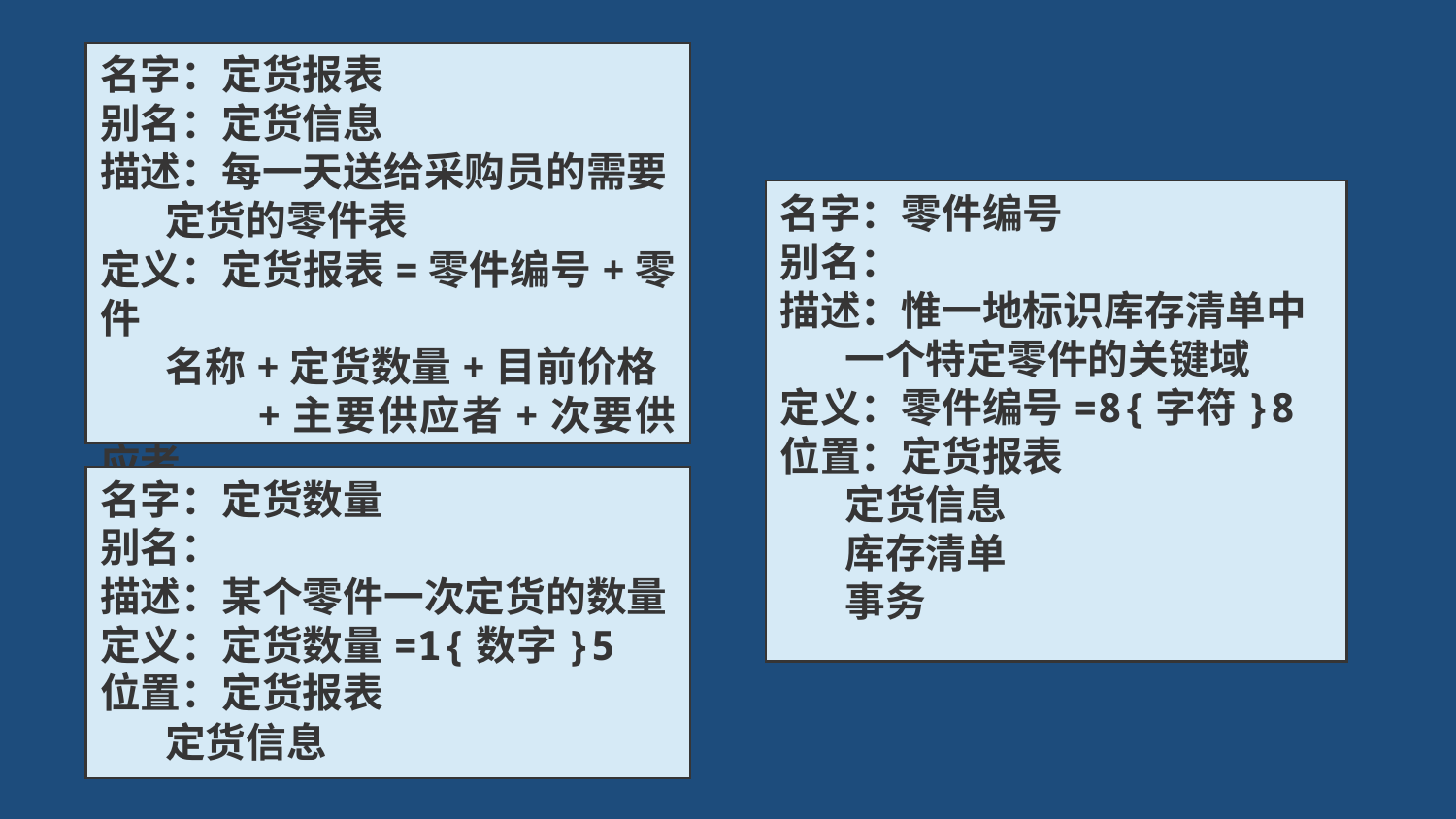

名字：定货报表
别名：定货信息
描述：每一天送给采购员的需要
      定货的零件表
定义：定货报表=零件编号+零件
      名称+定货数量+目前价格
      +主要供应者+次要供应者
位置：输出到打印机
名字：零件编号
别名：
描述：惟一地标识库存清单中
      一个特定零件的关键域
定义：零件编号=8{字符}8
位置：定货报表
      定货信息
      库存清单
      事务
名字：定货数量
别名：
描述：某个零件一次定货的数量
定义：定货数量=1{数字}5
位置：定货报表
      定货信息